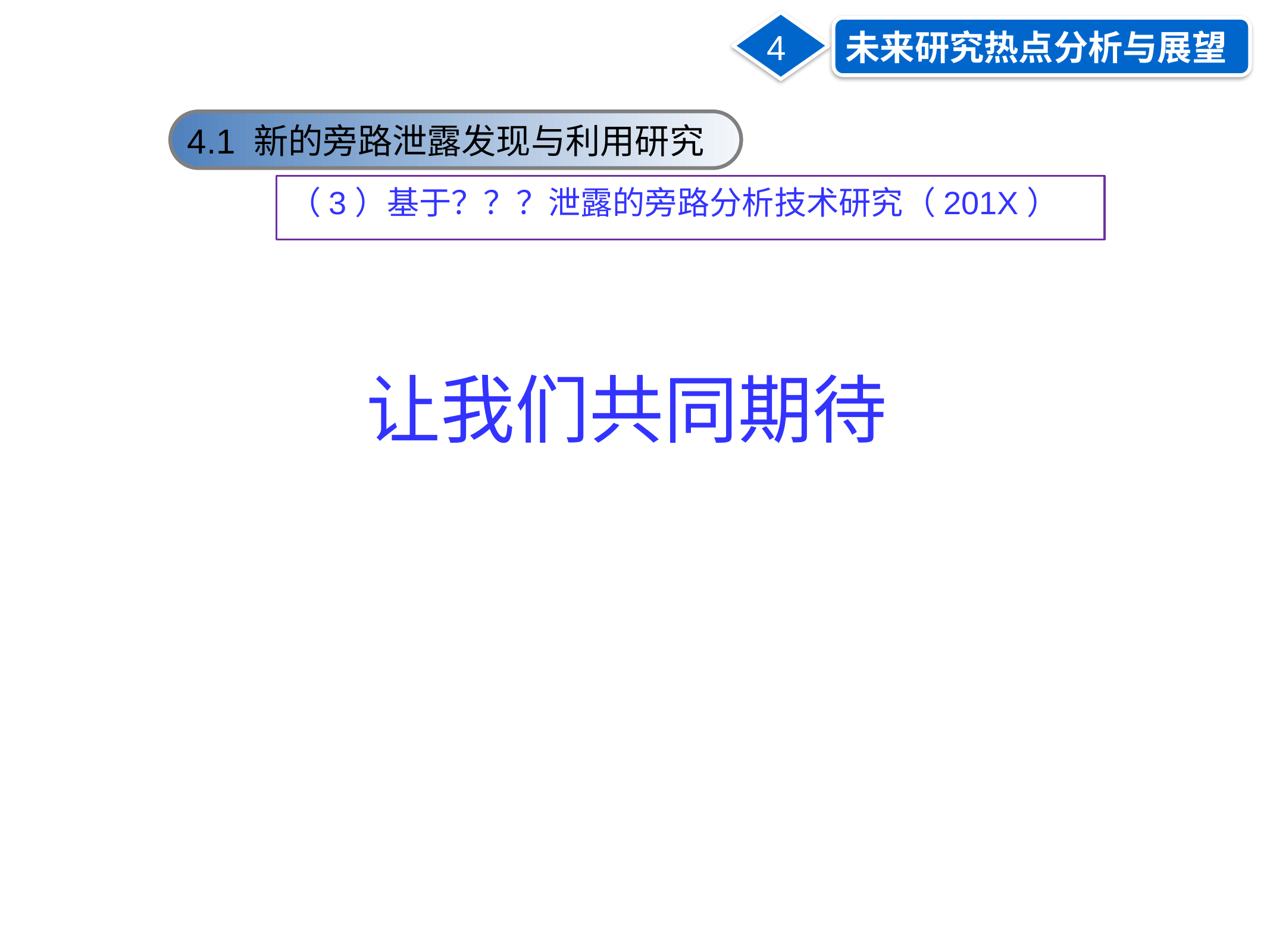

4
未来研究热点分析与展望
4.1 新的旁路泄露发现与利用研究
（3）基于？？？泄露的旁路分析技术研究（201X）
让我们共同期待